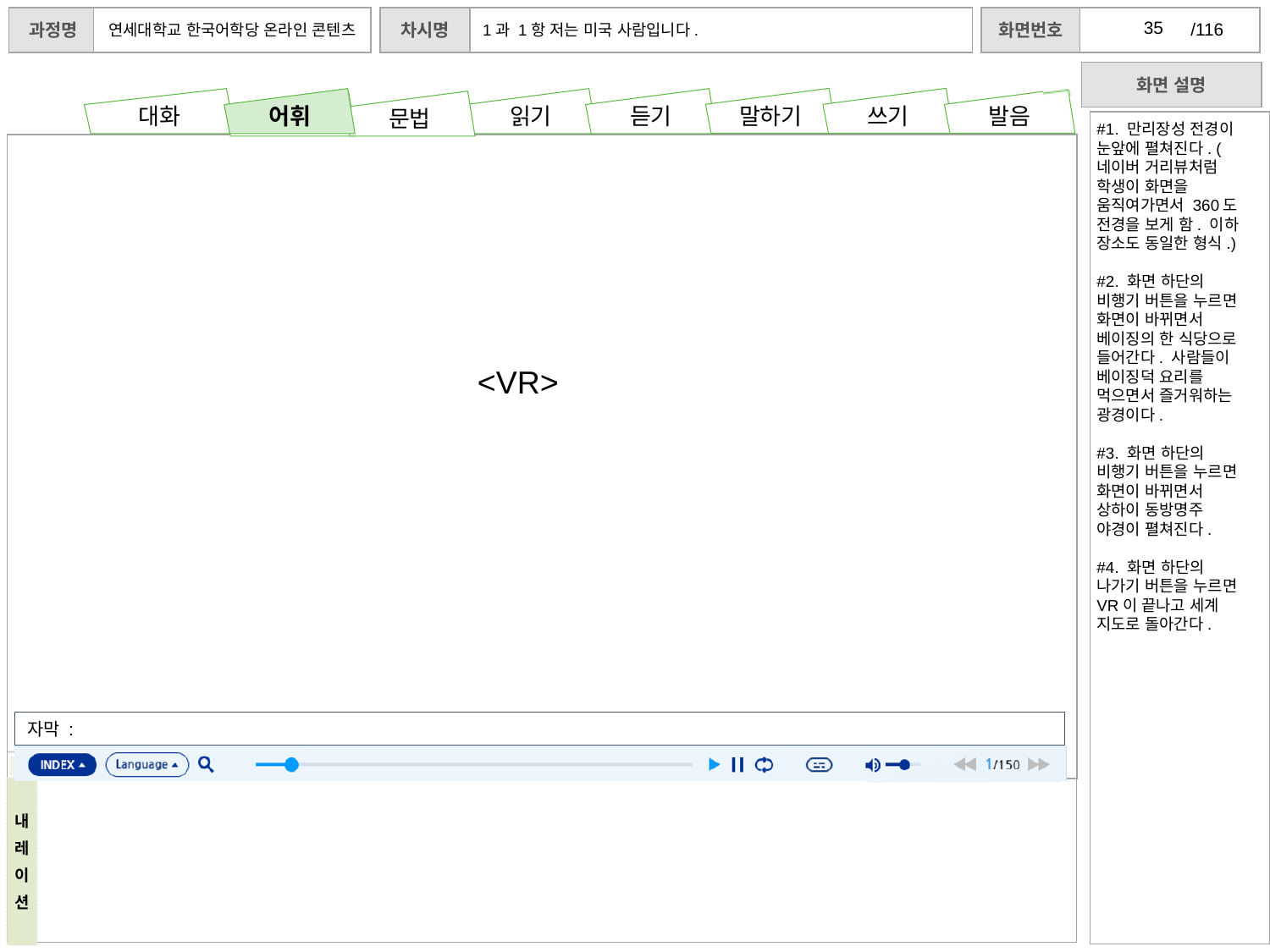

35
어휘
#1. 만리장성 전경이 눈앞에 펼쳐진다. (네이버 거리뷰처럼 학생이 화면을 움직여가면서 360도 전경을 보게 함. 이하 장소도 동일한 형식.)

#2. 화면 하단의 비행기 버튼을 누르면 화면이 바뀌면서 베이징의 한 식당으로 들어간다. 사람들이 베이징덕 요리를 먹으면서 즐거워하는 광경이다.

#3. 화면 하단의 비행기 버튼을 누르면 화면이 바뀌면서 상하이 동방명주 야경이 펼쳐진다.

#4. 화면 하단의 나가기 버튼을 누르면 VR이 끝나고 세계 지도로 돌아간다.
<VR>